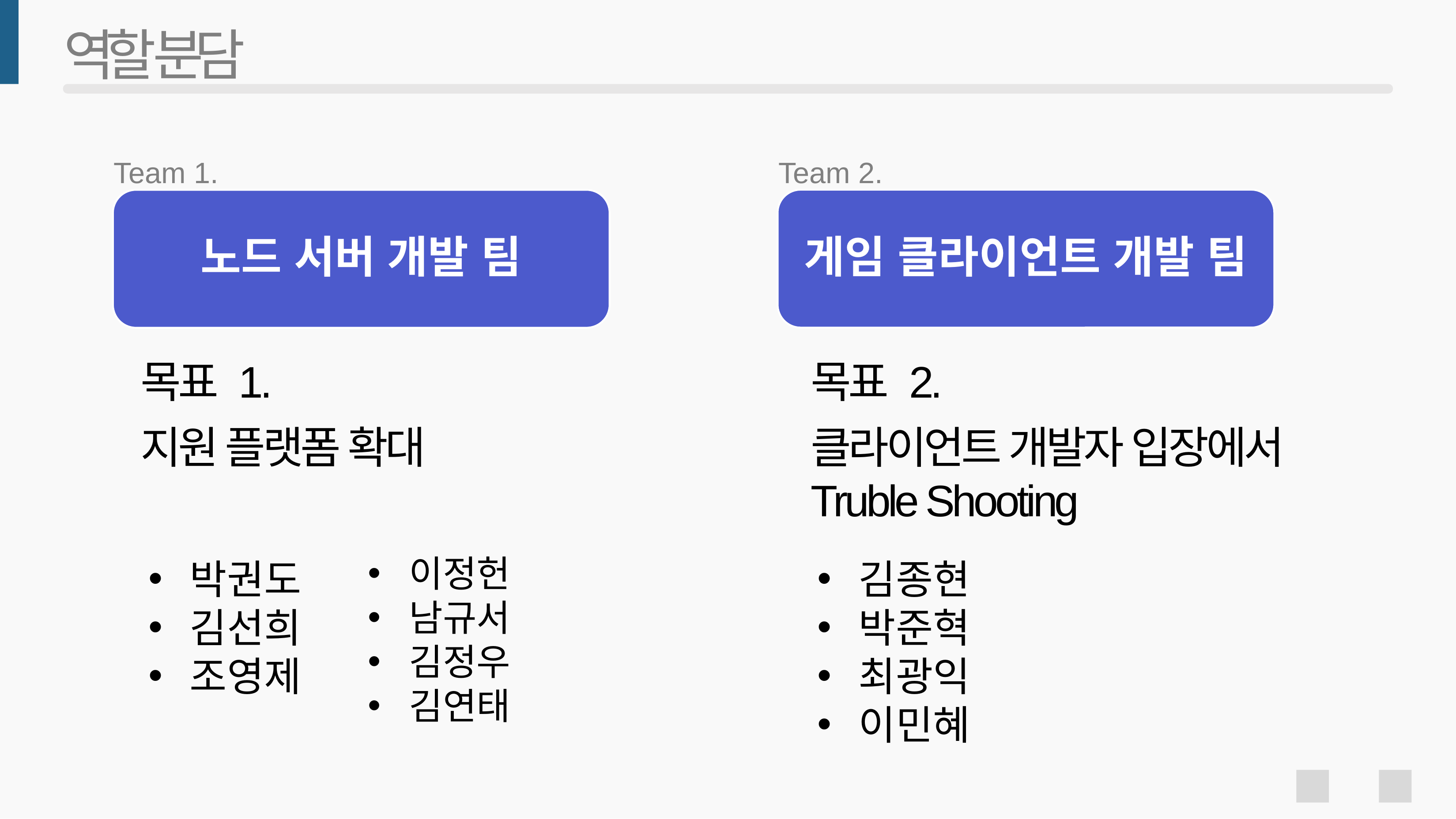

# 역할 분담

Team 1.
Team 2.
게임 클라이언트 개발 팀
노드 서버 개발 팀
목표 1.
지원 플랫폼 확대
목표 2.
클라이언트 개발자 입장에서
Truble Shooting
이정헌
남규서
김정우
김연태
박권도
김선희
조영제
김종현
박준혁
최광익
이민혜